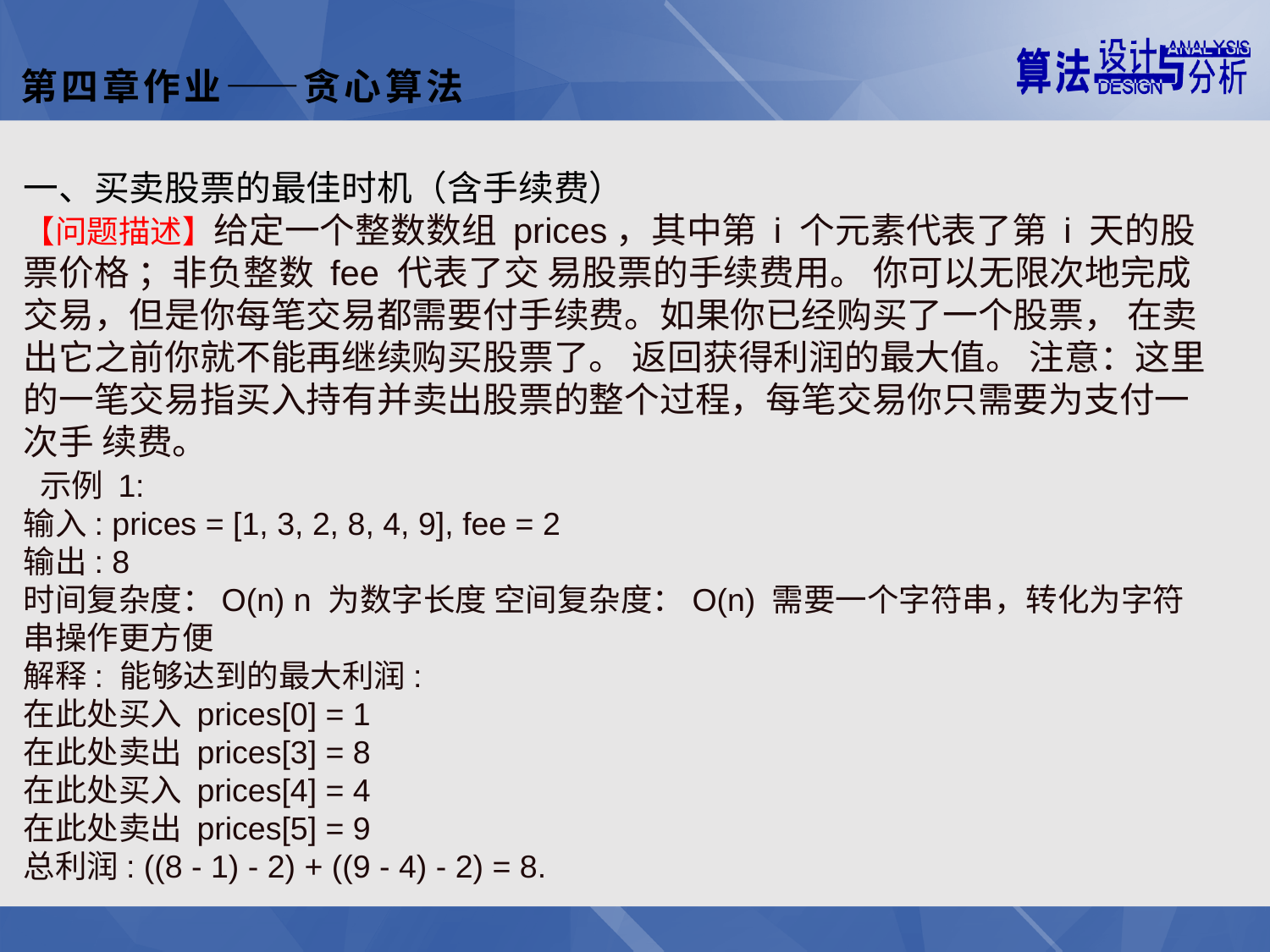

第四章作业——贪心算法
一、买卖股票的最佳时机（含⼿续费）
【问题描述】给定⼀个整数数组 prices，其中第 i 个元素代表了第 i 天的股票价格 ；⾮负整数 fee 代表了交 易股票的⼿续费⽤。 你可以⽆限次地完成交易，但是你每笔交易都需要付⼿续费。如果你已经购买了⼀个股票， 在卖出它之前你就不能再继续购买股票了。 返回获得利润的最⼤值。 注意：这⾥的⼀笔交易指买⼊持有并卖出股票的整个过程，每笔交易你只需要为⽀付⼀次⼿ 续费。
 ⽰例 1:
输⼊: prices = [1, 3, 2, 8, 4, 9], fee = 2
输出: 8
时间复杂度：O(n) n 为数字长度 空间复杂度：O(n) 需要⼀个字符串，转化为字符串操作更⽅便
解释: 能够达到的最⼤利润:
在此处买⼊ prices[0] = 1
在此处卖出 prices[3] = 8
在此处买⼊ prices[4] = 4
在此处卖出 prices[5] = 9
总利润: ((8 - 1) - 2) + ((9 - 4) - 2) = 8.